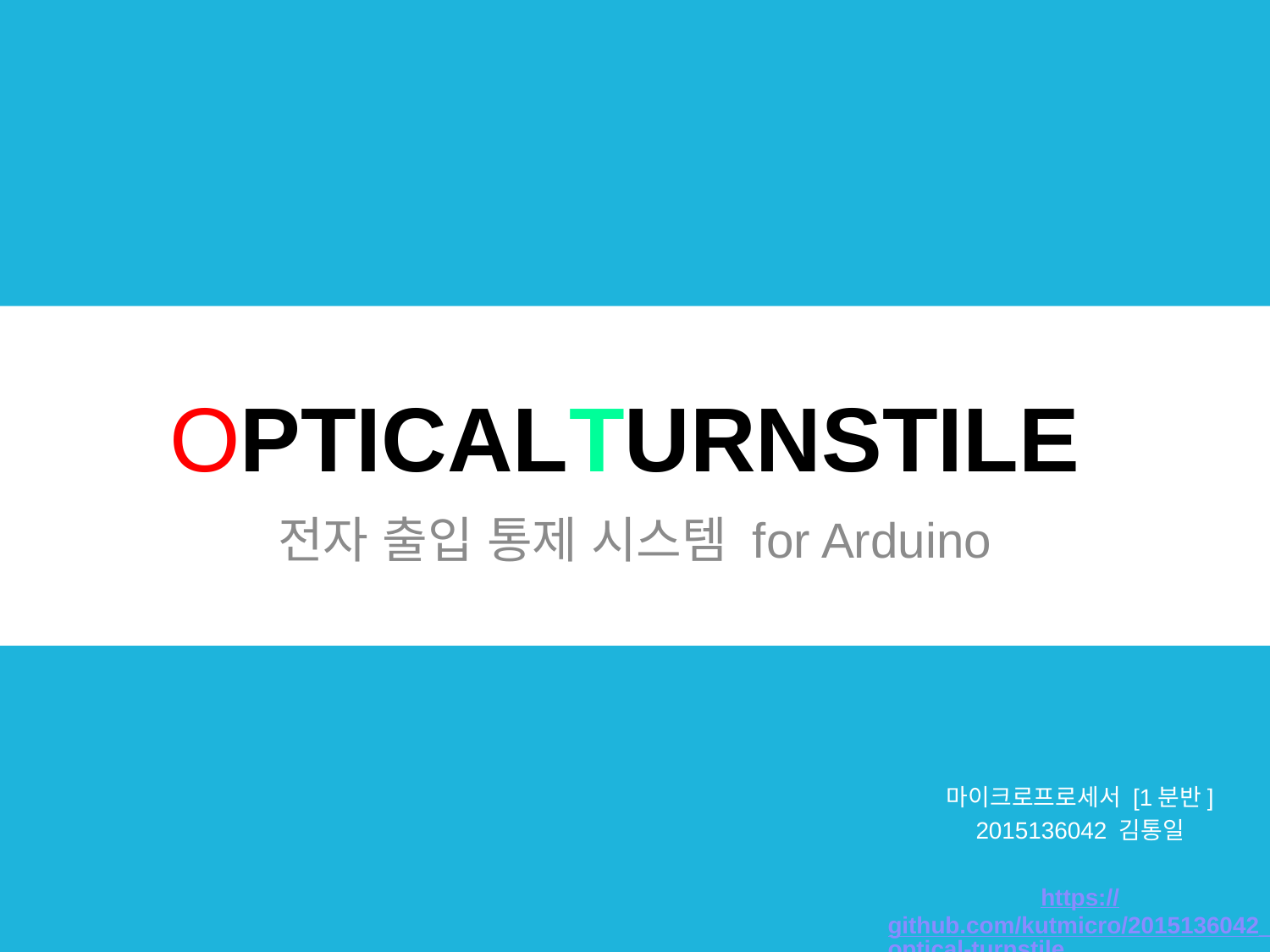

# OPTICALTURNSTILE
전자 출입 통제 시스템 for Arduino

마이크로프로세서 [1분반]
2015136042 김통일

https://github.com/kutmicro/2015136042_optical-turnstile